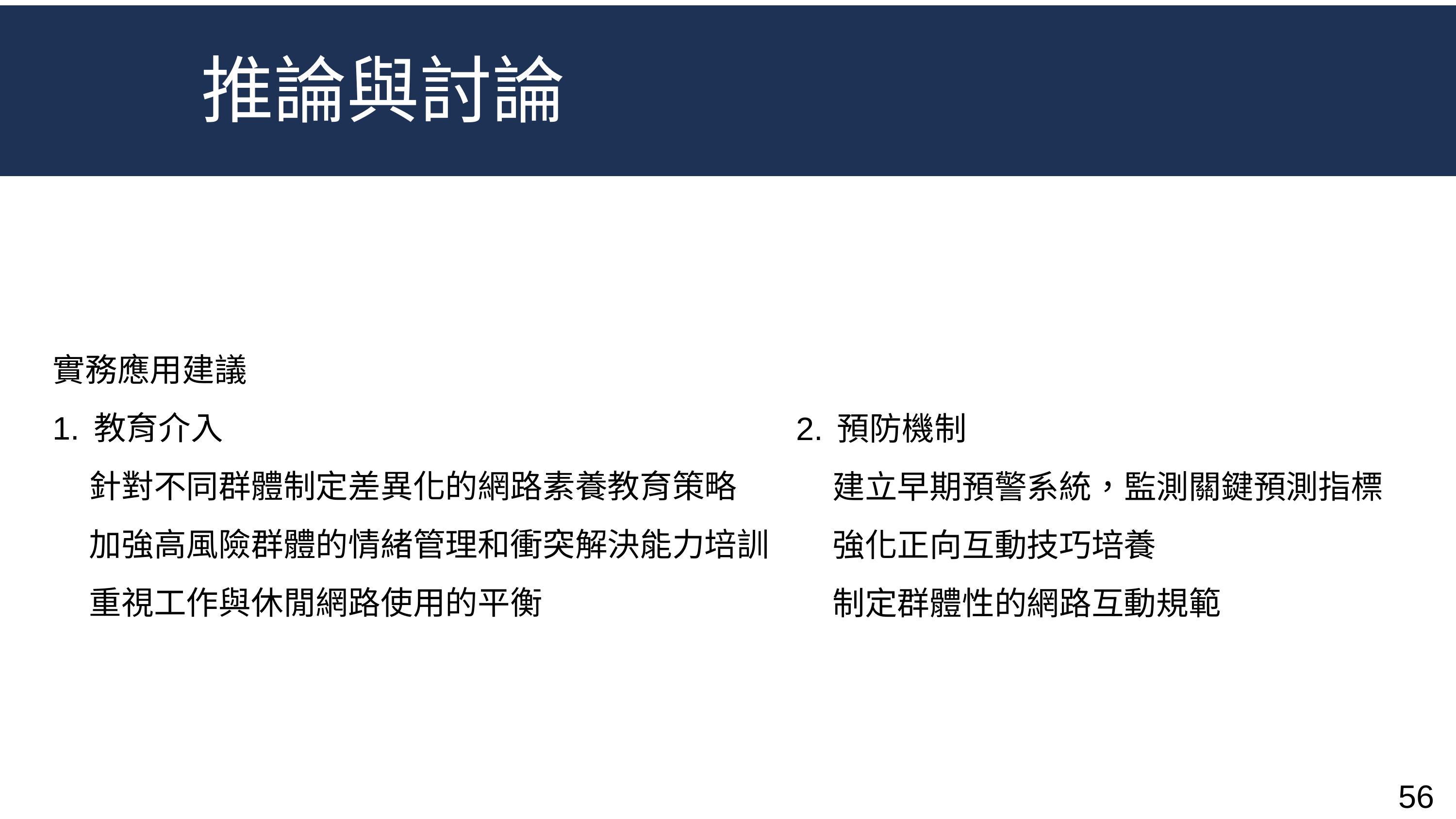

推論與討論
實務應用建議
教育介入
針對不同群體制定差異化的網路素養教育策略
加強高風險群體的情緒管理和衝突解決能力培訓
重視工作與休閒網路使用的平衡
預防機制
建立早期預警系統，監測關鍵預測指標
強化正向互動技巧培養
制定群體性的網路互動規範
56